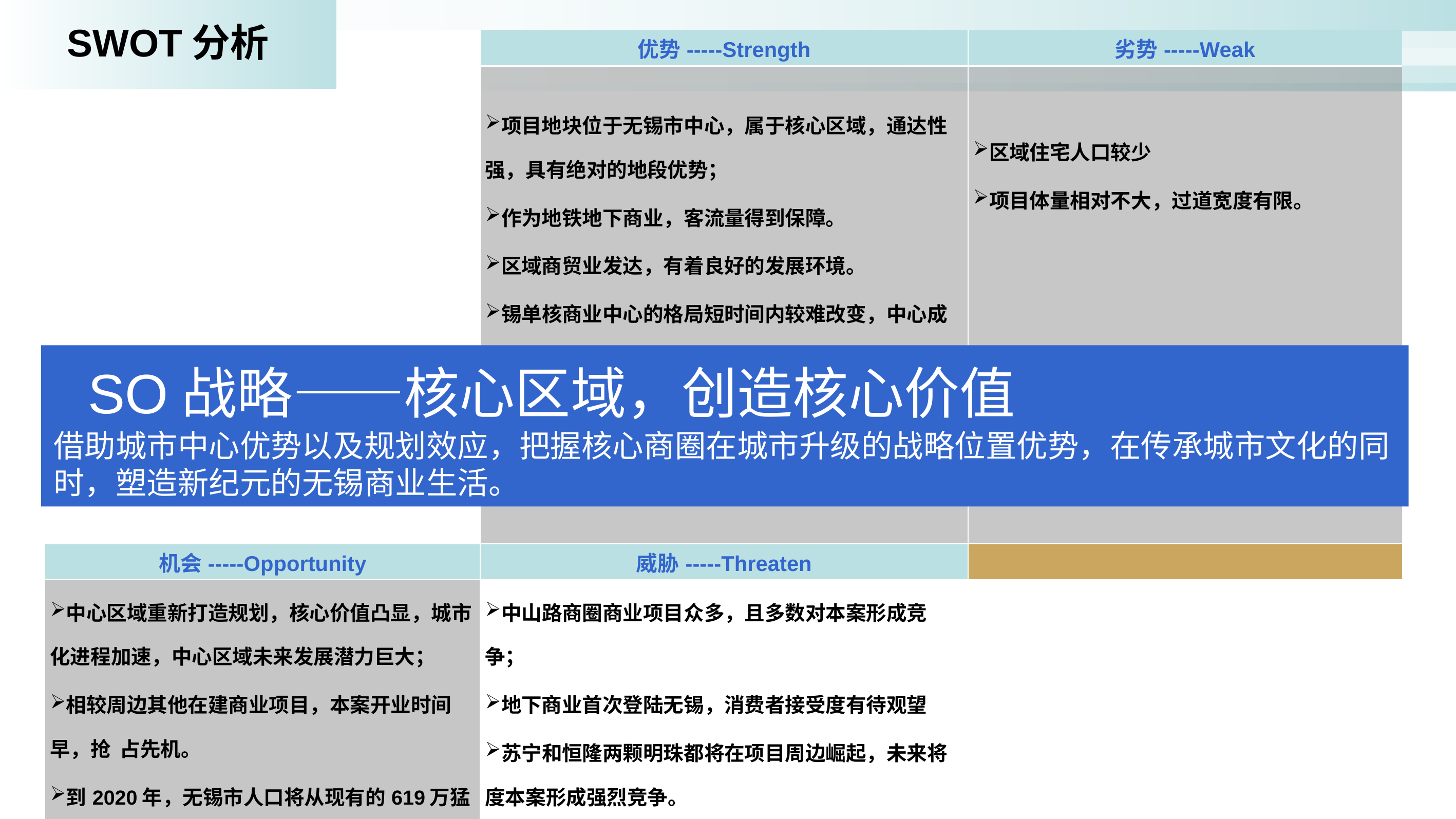

SWOT分析
|  | 优势-----Strength | 劣势-----Weak |
| --- | --- | --- |
|  | 项目地块位于无锡市中心，属于核心区域，通达性强，具有绝对的地段优势； 作为地铁地下商业，客流量得到保障。 区域商贸业发达，有着良好的发展环境。 锡单核商业中心的格局短时间内较难改变，中心成熟商圈的商铺受到投资者认可，价格稳定。 | 区域住宅人口较少 项目体量相对不大，过道宽度有限。 |
| 机会-----Opportunity | 威胁-----Threaten |  |
| 中心区域重新打造规划，核心价值凸显，城市化进程加速，中心区域未来发展潜力巨大； 相较周边其他在建商业项目，本案开业时间早，抢 占先机。 到2020年，无锡市人口将从现有的619万猛增到750万左右，届时消费需求旺盛。 | 中山路商圈商业项目众多，且多数对本案形成竞争； 地下商业首次登陆无锡，消费者接受度有待观望 苏宁和恒隆两颗明珠都将在项目周边崛起，未来将度本案形成强烈竞争。 |  |
  SO战略——核心区域，创造核心价值
借助城市中心优势以及规划效应，把握核心商圈在城市升级的战略位置优势，在传承城市文化的同时，塑造新纪元的无锡商业生活。